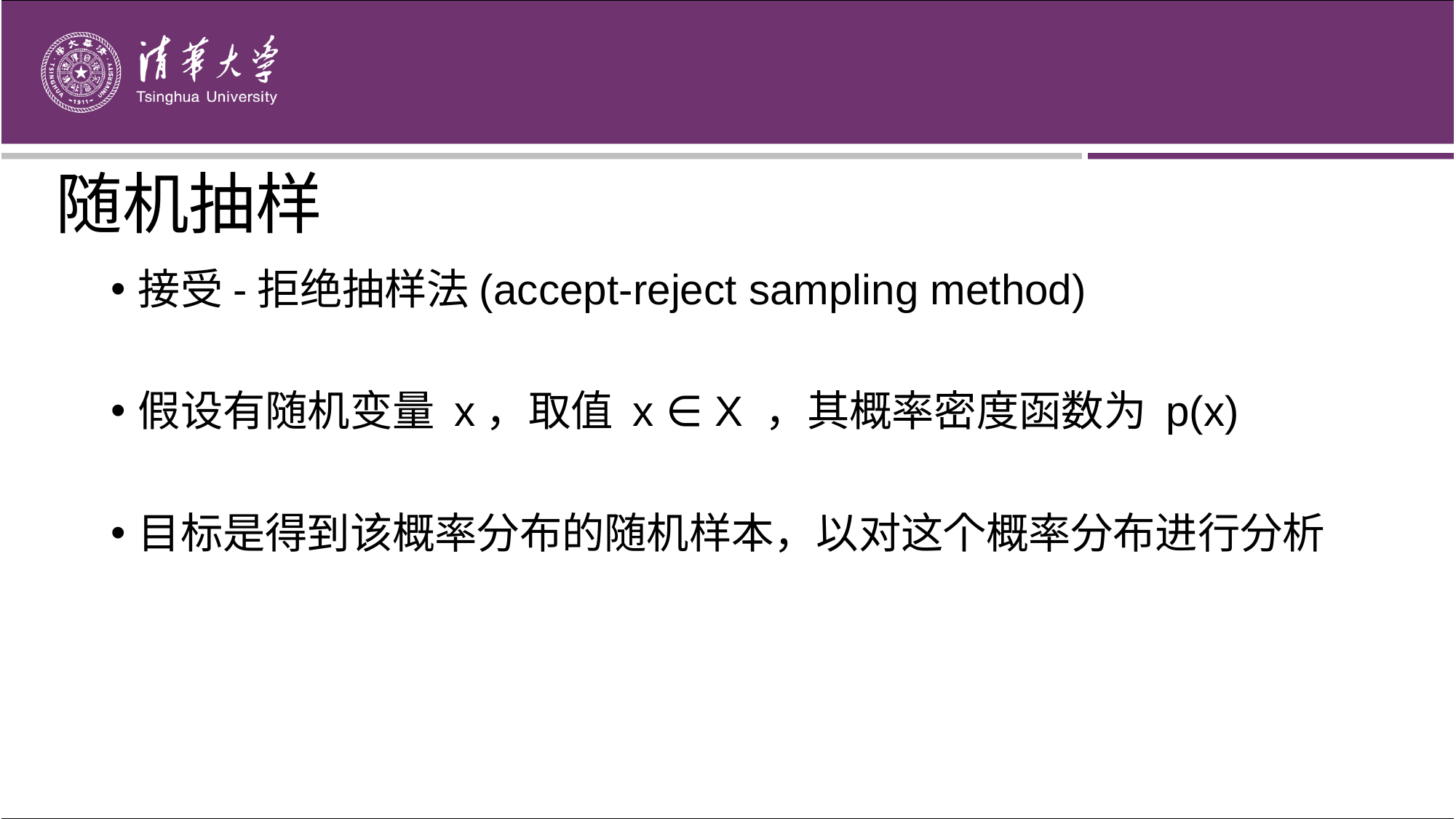

# 随机抽样
接受-拒绝抽样法(accept-reject sampling method)

假设有随机变量 x，取值 x ∈ X ，其概率密度函数为 p(x)

目标是得到该概率分布的随机样本，以对这个概率分布进行分析